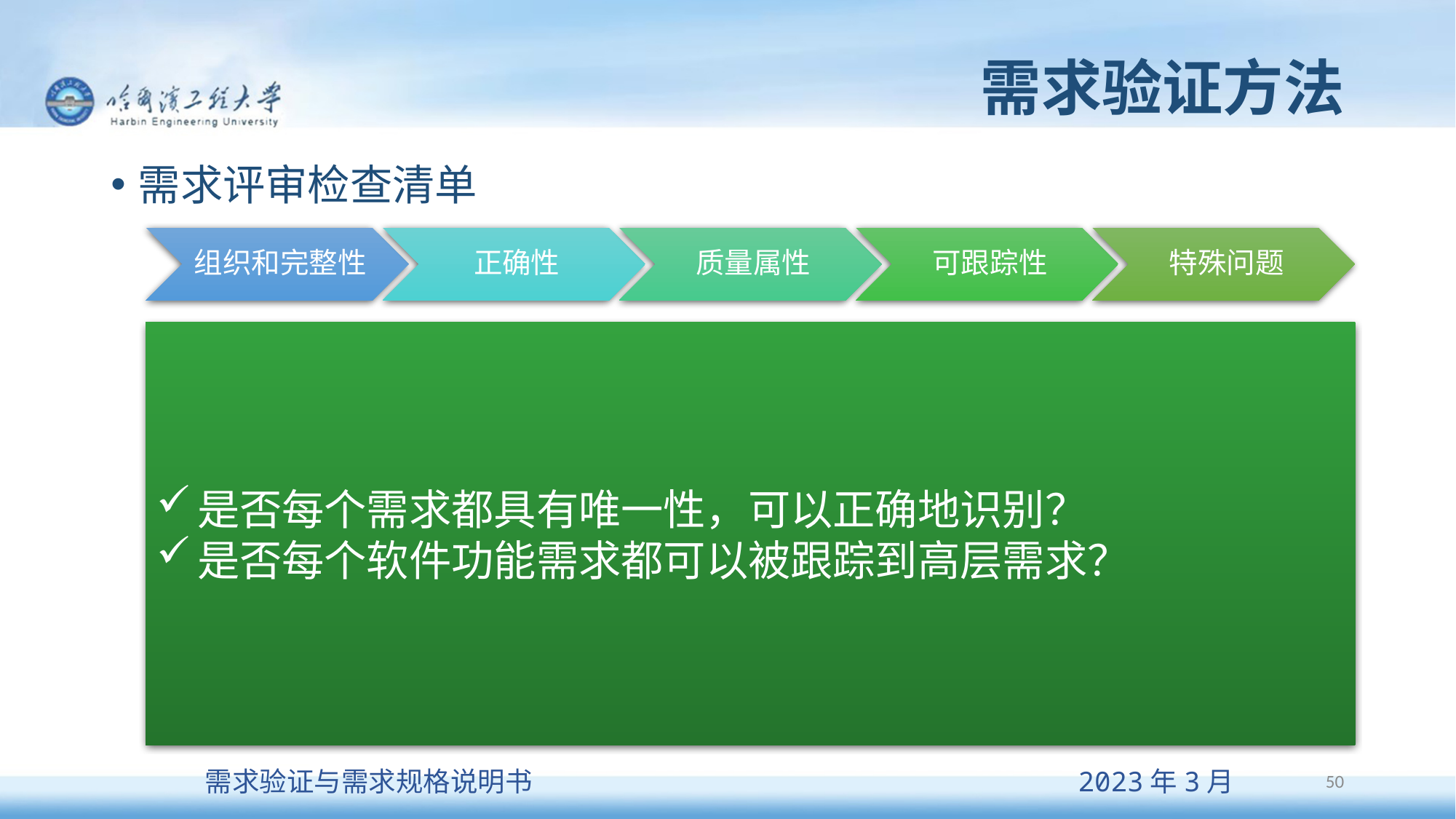

# 需求验证方法
需求评审检查清单

组织和完整性
正确性
质量属性
可跟踪性
特殊问题
是否每个需求都具有唯一性，可以正确地识别？
是否每个软件功能需求都可以被跟踪到高层需求？
50